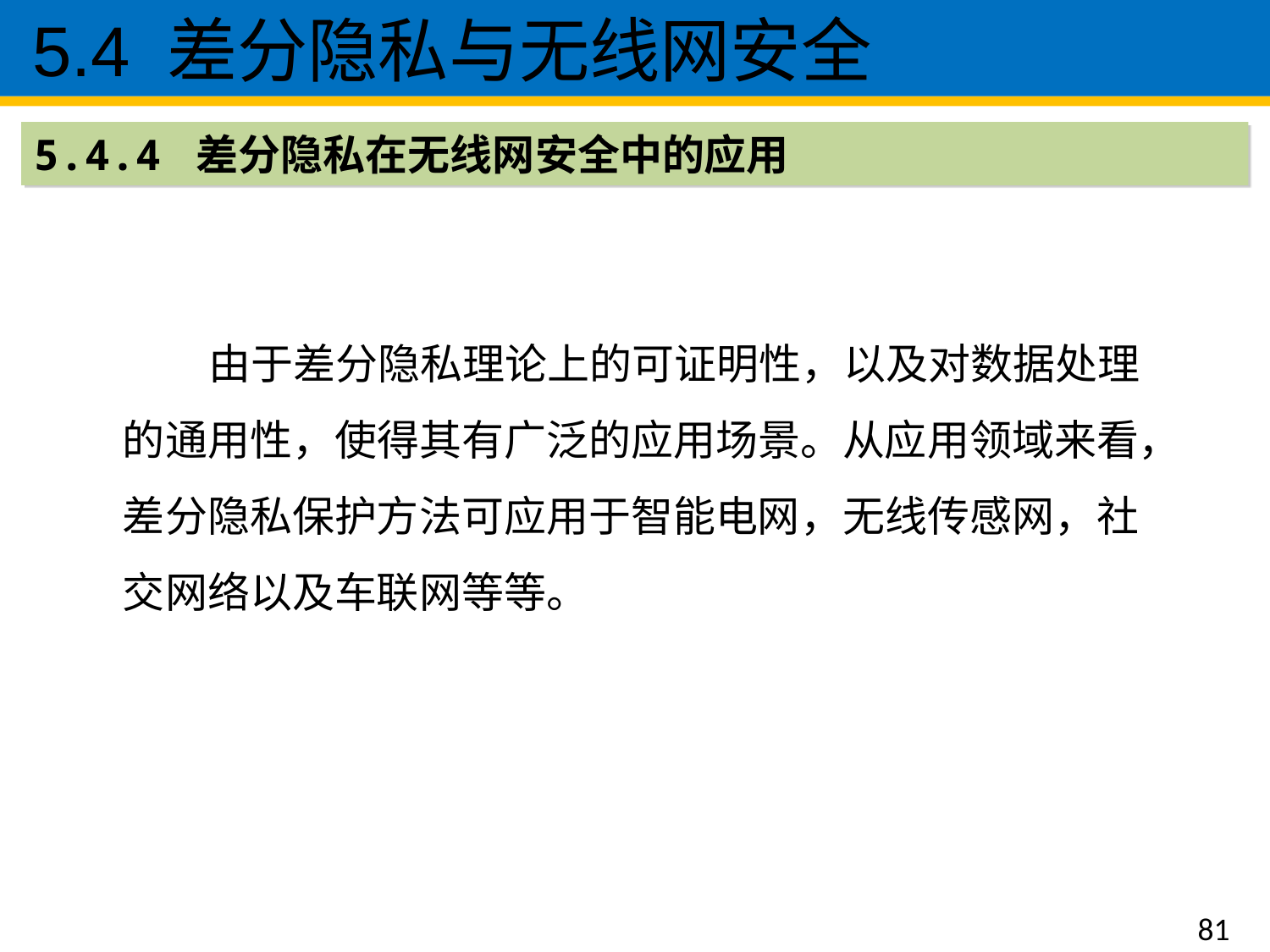

5.4 差分隐私与无线网安全
5.4.4 差分隐私在无线网安全中的应用
        由于差分隐私理论上的可证明性，以及对数据处理的通用性，使得其有广泛的应用场景。从应用领域来看，差分隐私保护方法可应用于智能电网，无线传感网，社交网络以及车联网等等。
81